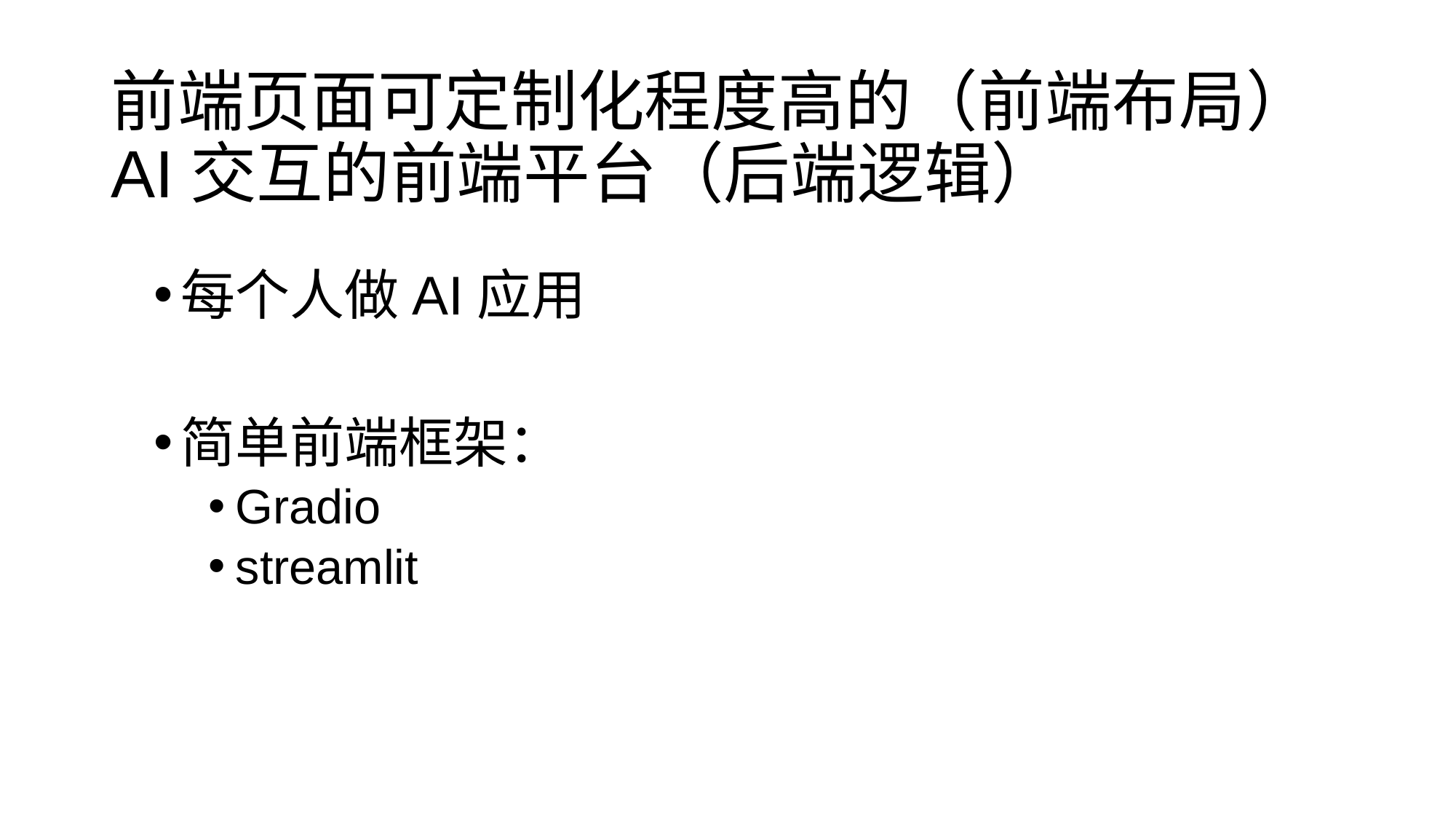

# 前端页面可定制化程度高的（前端布局） AI交互的前端平台（后端逻辑）
每个人做AI应用

简单前端框架：
Gradio
streamlit